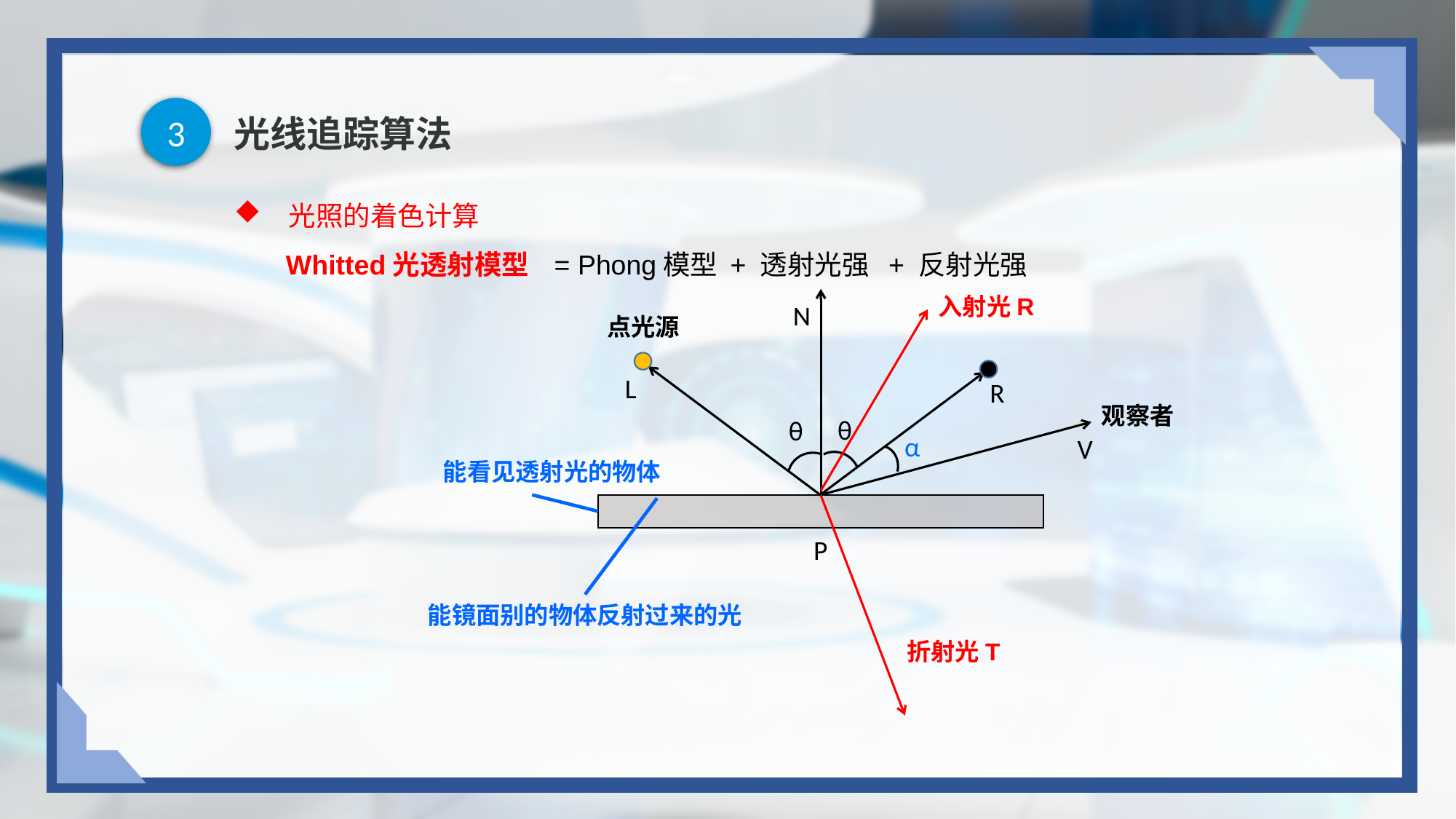

3
# 光线追踪算法

光照的着色计算
Whitted光透射模型   = Phong模型 + 透射光强  + 反射光强
入射光R
N
点光源

L
R
观察者
θ
θ
α
V

能看见透射光的物体

P
能镜面别的物体反射过来的光
折射光T